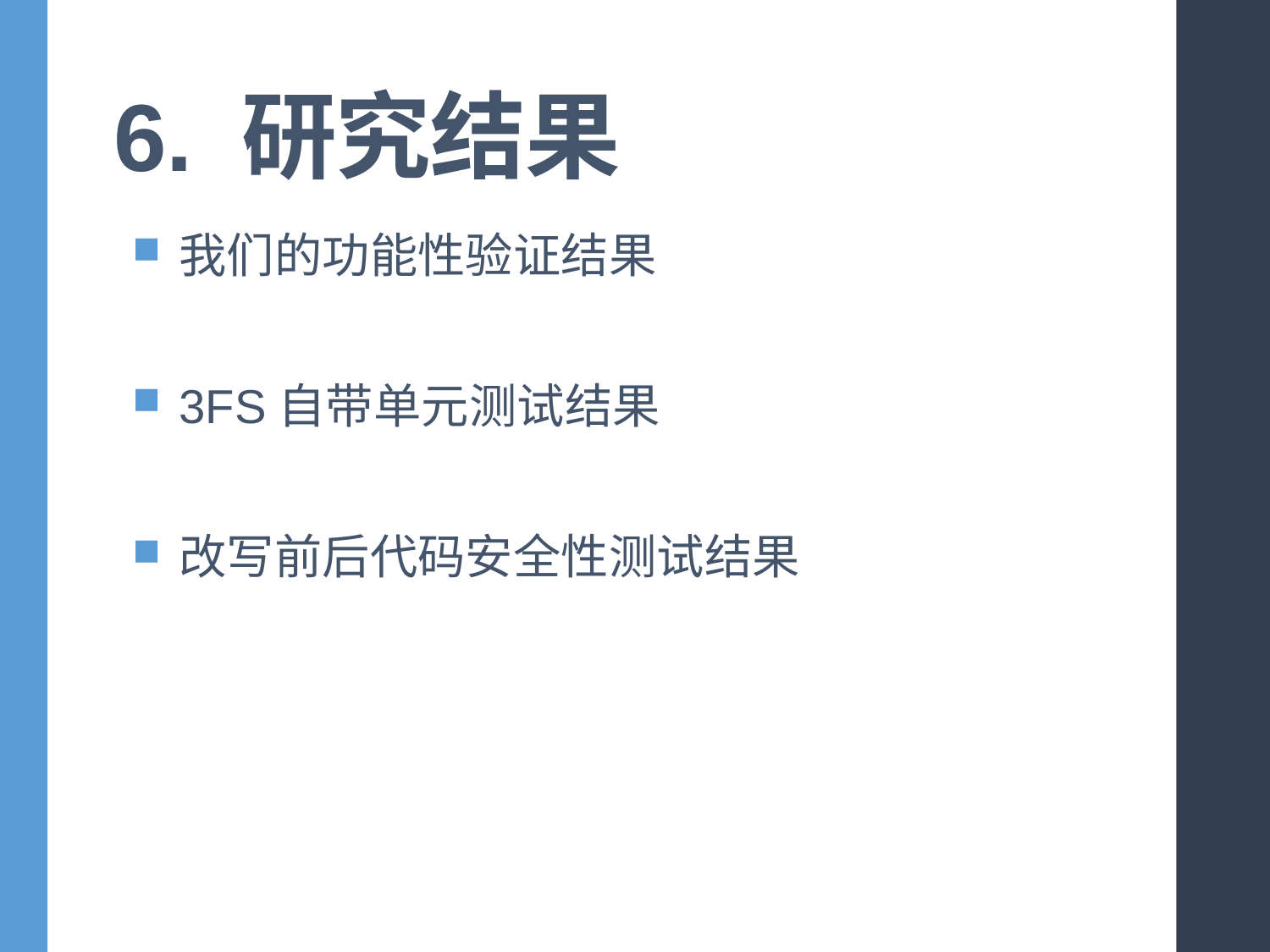

# 6. 研究结果
我们的功能性验证结果

3FS自带单元测试结果

改写前后代码安全性测试结果

22